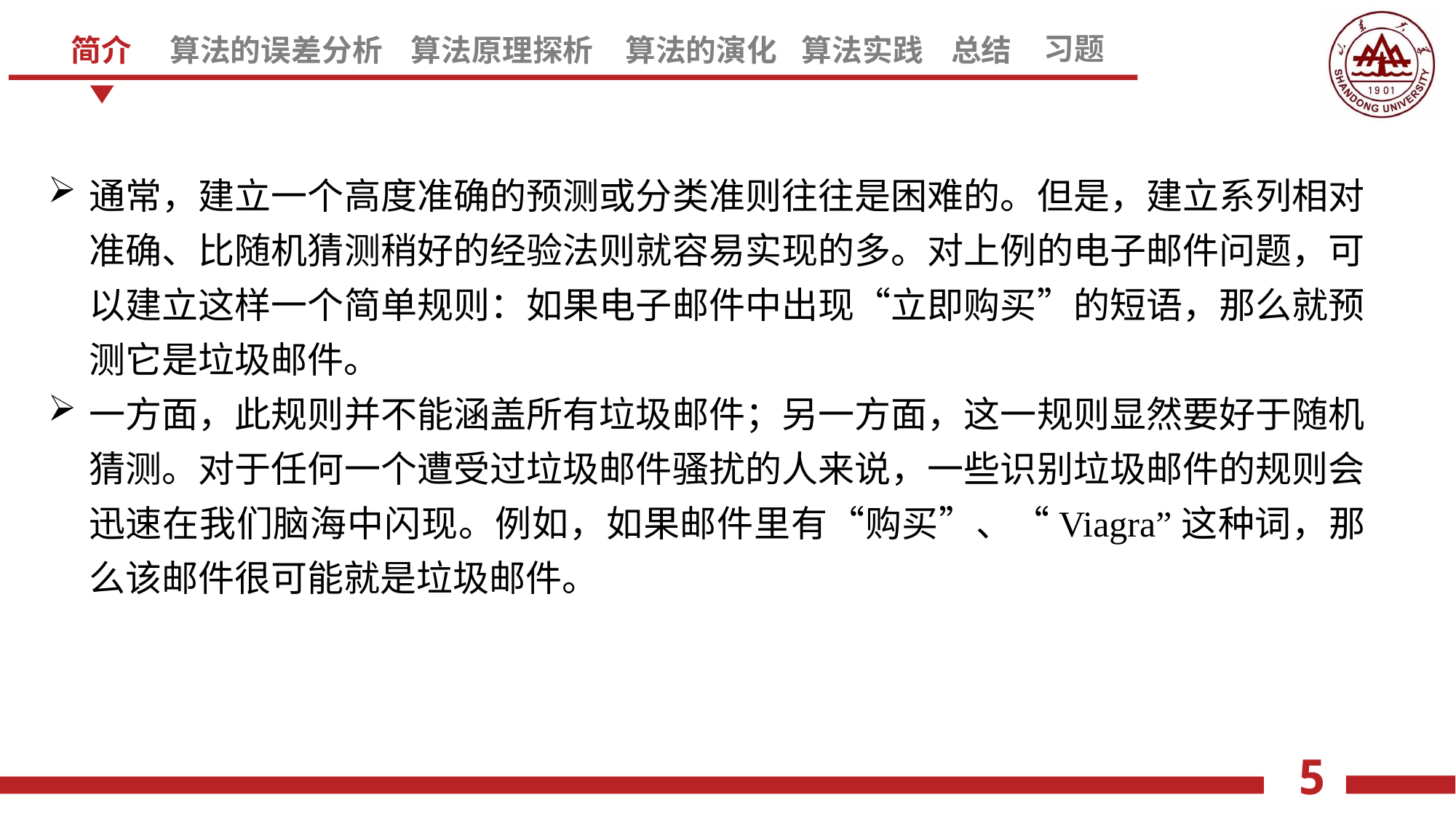

通常，建立一个高度准确的预测或分类准则往往是困难的。但是，建立系列相对准确、比随机猜测稍好的经验法则就容易实现的多。对上例的电子邮件问题，可以建立这样一个简单规则：如果电子邮件中出现“立即购买”的短语，那么就预测它是垃圾邮件。
一方面，此规则并不能涵盖所有垃圾邮件；另一方面，这一规则显然要好于随机猜测。对于任何一个遭受过垃圾邮件骚扰的人来说，一些识别垃圾邮件的规则会迅速在我们脑海中闪现。例如，如果邮件里有“购买”、“Viagra”这种词，那么该邮件很可能就是垃圾邮件。